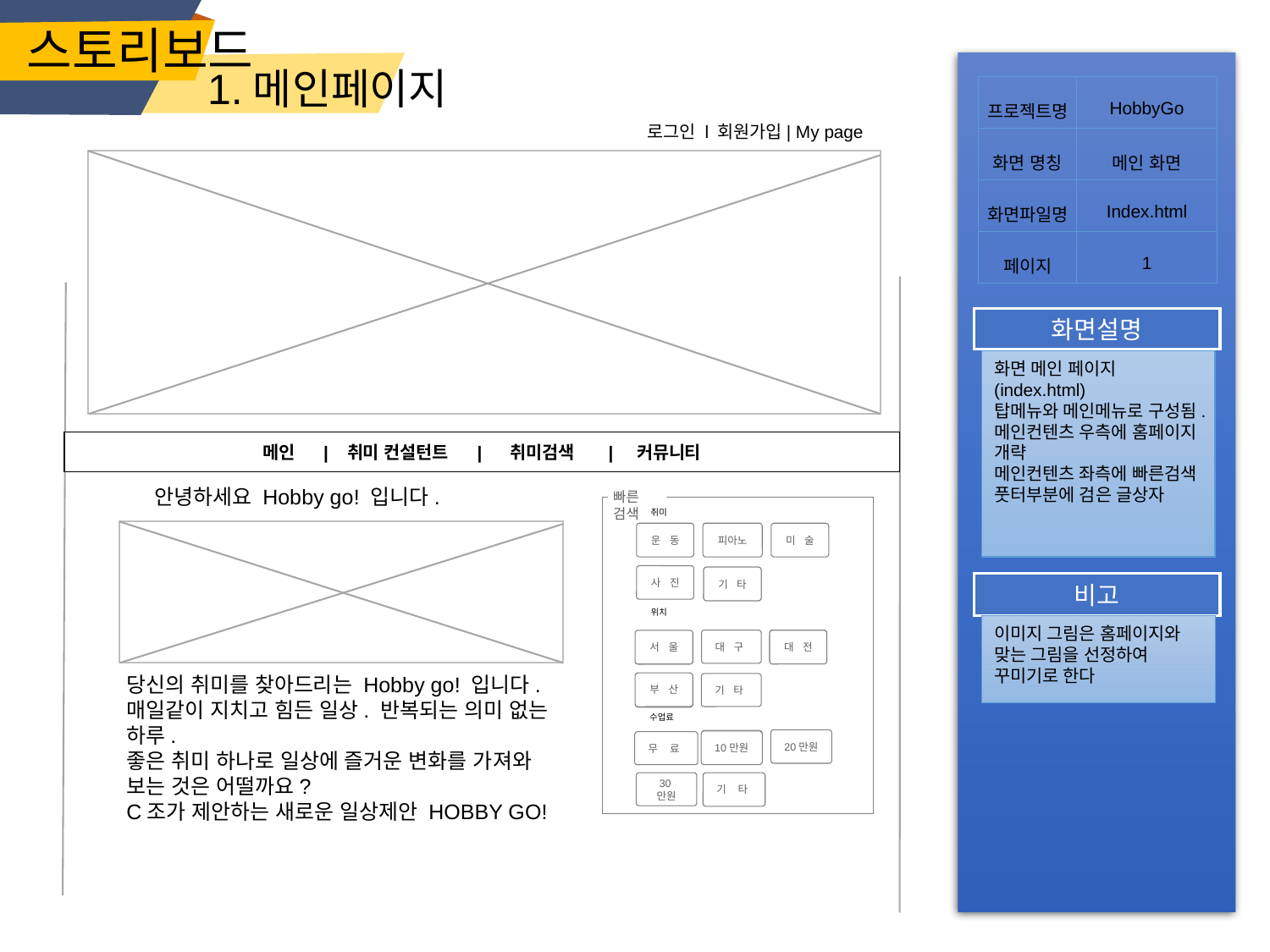

스토리보드

1.메인페이지
| 프로젝트명 | HobbyGo |
| --- | --- |
| 화면 명칭 | 메인 화면 |
| 화면파일명 | Index.html |
| 페이지 | 1 |
 로그인 l 회원가입| My page

화면설명
화면 메인 페이지(index.html)
탑메뉴와 메인메뉴로 구성됨.
메인컨텐츠 우측에 홈페이지 개략
메인컨텐츠 좌측에 빠른검색
풋터부분에 검은 글상자
메인     |   취미 컨설턴트     |     취미검색      |    커뮤니티
안녕하세요 Hobby go! 입니다.
빠른 검색

취미

운   동
피아노
미   술
사   진
기   타
기   타
비고
위치
이미지 그림은 홈페이지와 맞는 그림을 선정하여 꾸미기로 한다
대   구
대   전
서   울
대   전
서   울
당신의 취미를 찾아드리는 Hobby go! 입니다.
매일같이 지치고 힘든 일상. 반복되는 의미 없는 하루.
좋은 취미 하나로 일상에 즐거운 변화를 가져와 보는 것은 어떨까요?
C조가 제안하는 새로운 일상제안 HOBBY GO!
부   산
기   타
부   산
수업료
20만원
10만원
10만원
무    료
30만원
기    타